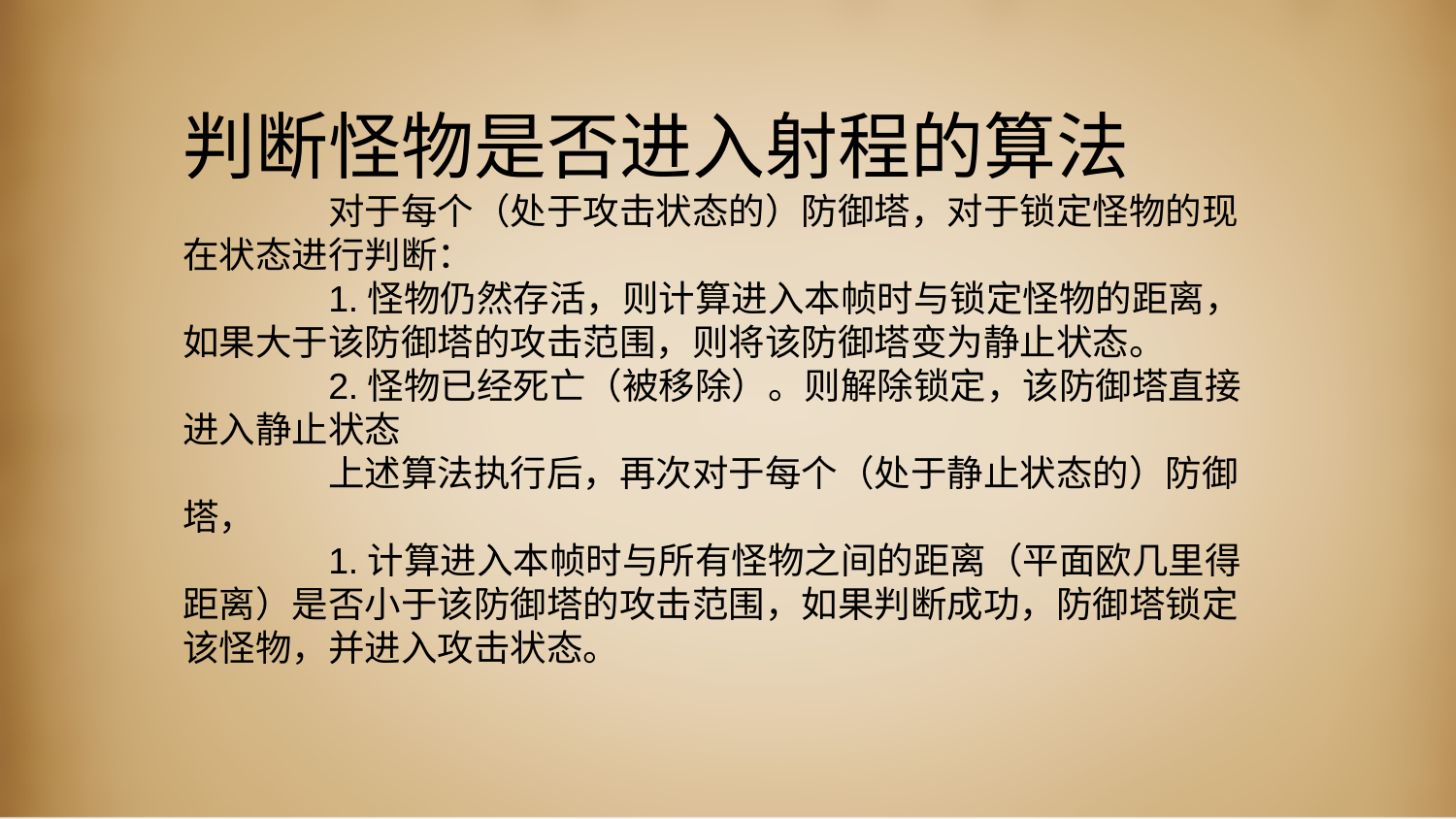

判断怪物是否进入射程的算法
	对于每个（处于攻击状态的）防御塔，对于锁定怪物的现在状态进行判断：
	1.怪物仍然存活，则计算进入本帧时与锁定怪物的距离，如果大于该防御塔的攻击范围，则将该防御塔变为静止状态。
    	2.怪物已经死亡（被移除）。则解除锁定，该防御塔直接进入静止状态
	上述算法执行后，再次对于每个（处于静止状态的）防御塔，
	1.计算进入本帧时与所有怪物之间的距离（平面欧几里得距离）是否小于该防御塔的攻击范围，如果判断成功，防御塔锁定该怪物，并进入攻击状态。